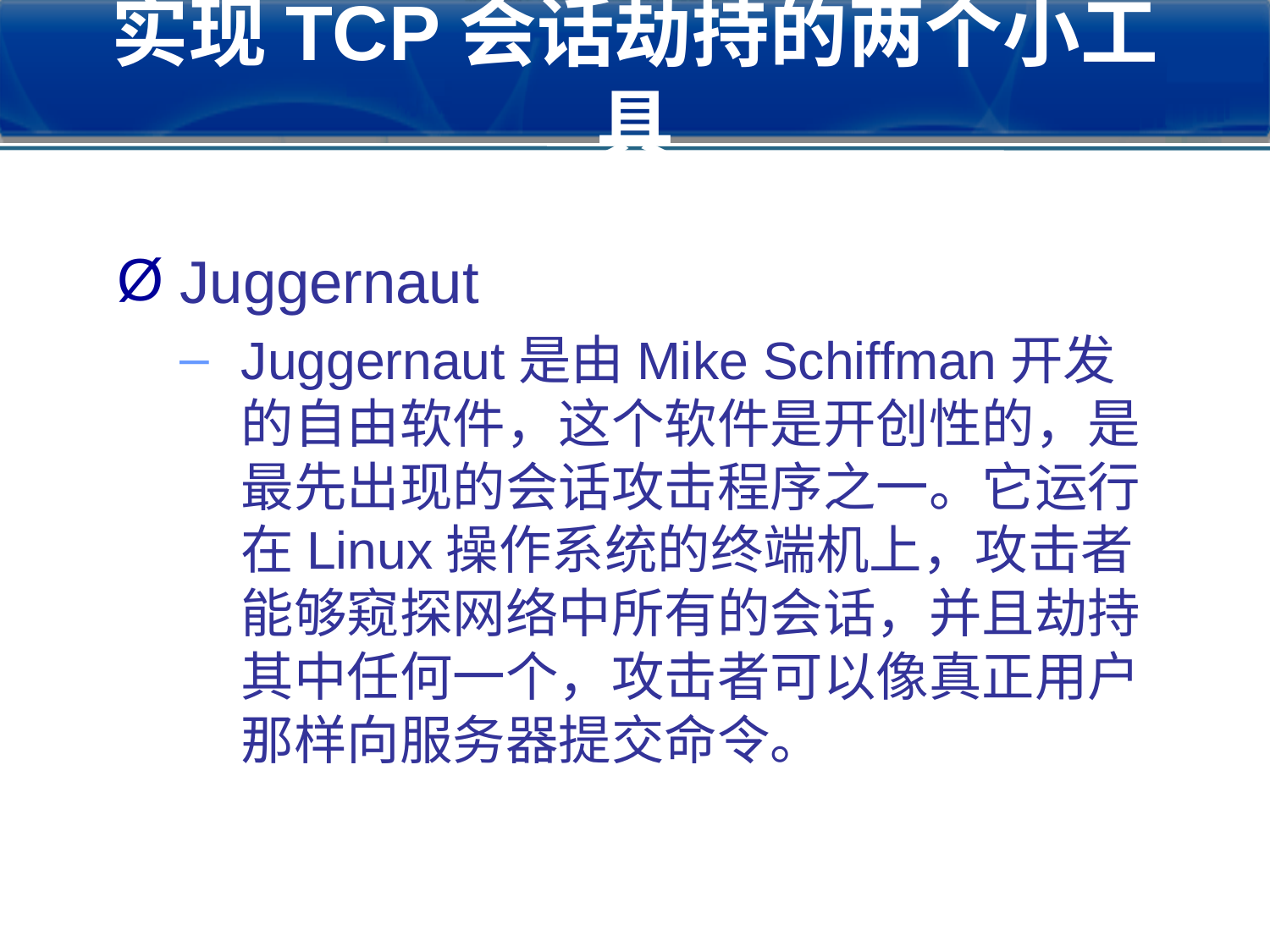

2018/3/9
网络入侵与防范讲义
60
# 实现TCP会话劫持的两个小工具
Juggernaut
Juggernaut是由Mike Schiffman开发的自由软件，这个软件是开创性的，是最先出现的会话攻击程序之一。它运行在Linux操作系统的终端机上，攻击者能够窥探网络中所有的会话，并且劫持其中任何一个，攻击者可以像真正用户那样向服务器提交命令。